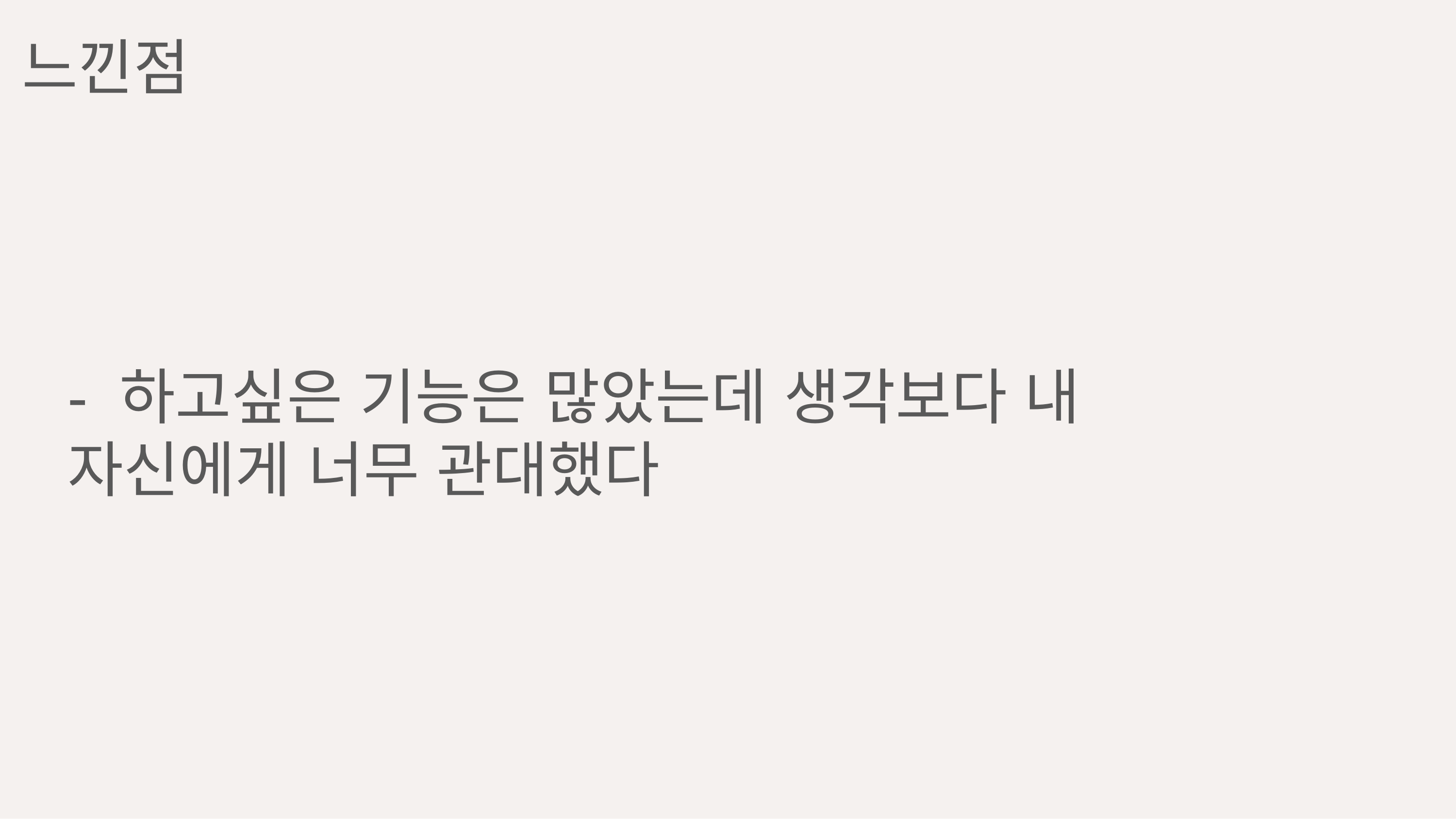

느낀점

- 하고싶은 기능은 많았는데 생각보다 내 자신에게 너무 관대했다